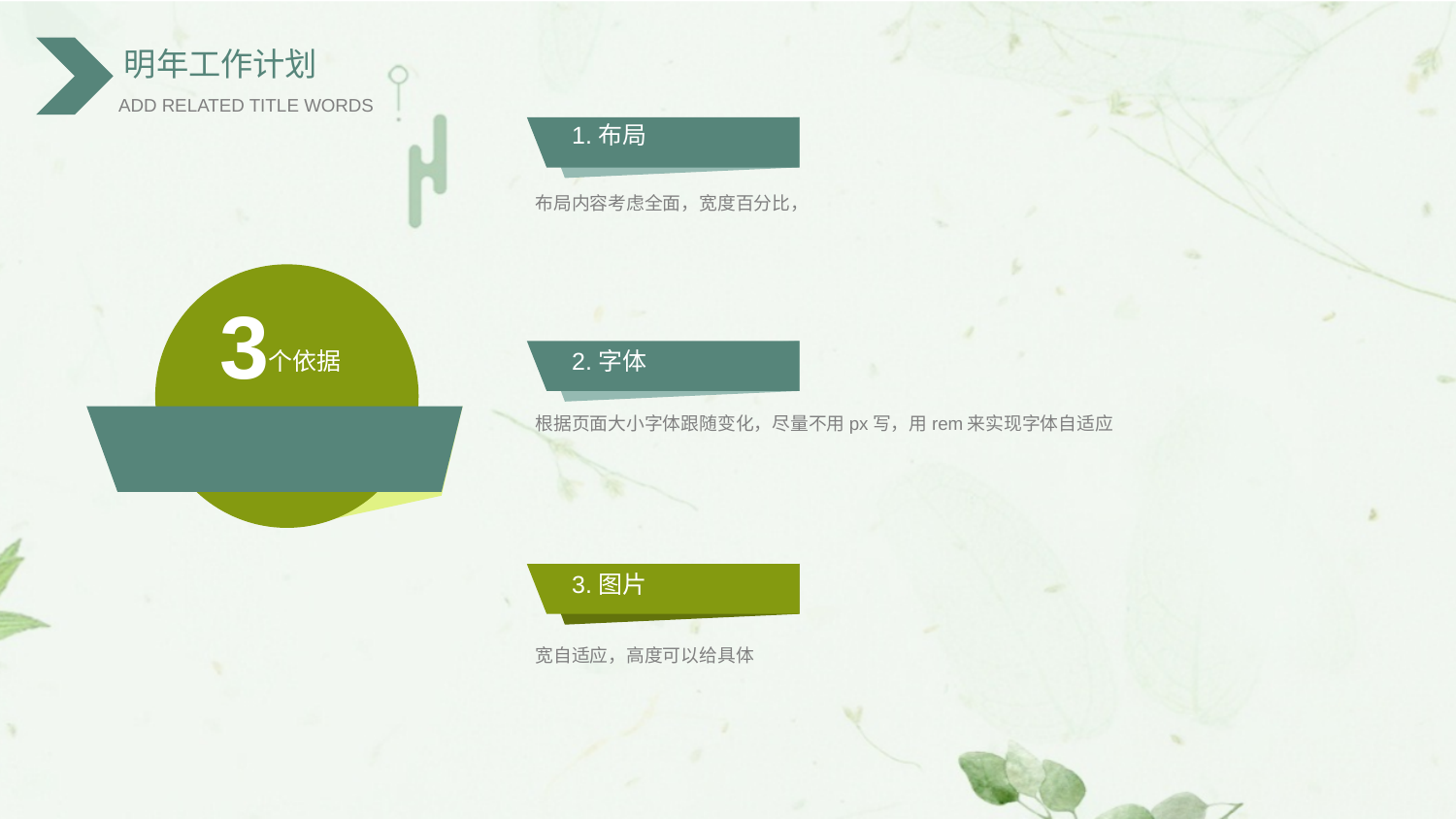

1.布局
布局内容考虑全面，宽度百分比，

3
个依据

2.字体

根据页面大小字体跟随变化，尽量不用px写，用rem来实现字体自适应

3.图片
宽自适应，高度可以给具体